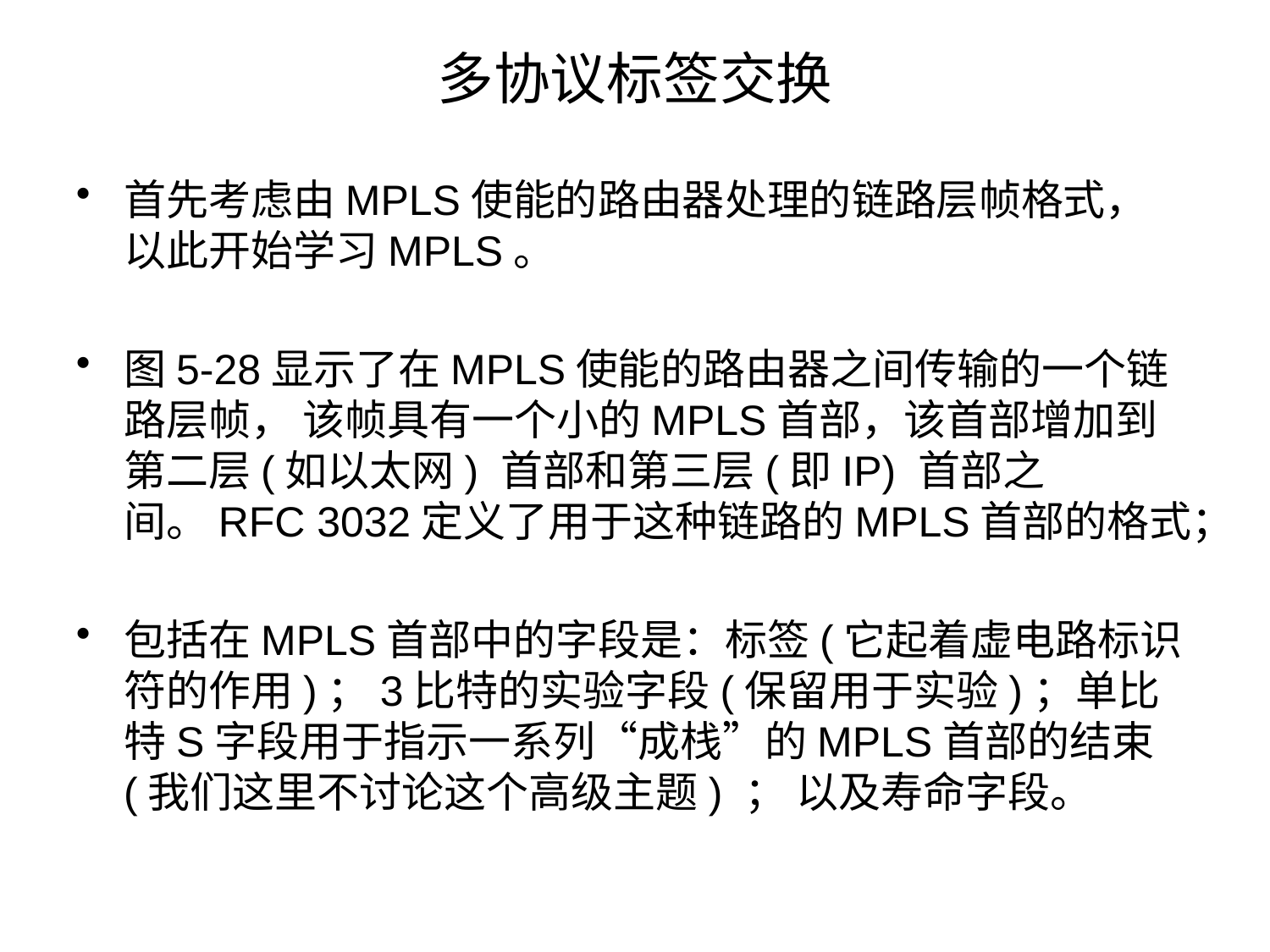

# 多协议标签交换
首先考虑由MPLS使能的路由器处理的链路层帧格式， 以此开始学习MPLS。

图5-28显示了在MPLS使能的路由器之间传输的一个链路层帧， 该帧具有一个小的MPLS首部，该首部增加到第二层(如以太网) 首部和第三层(即IP) 首部之间。RFC 3032定义了用于这种链路的MPLS首部的格式；

包括在MPLS首部中的字段是：标签(它起着虚电路标识符的作用)；3比特的实验字段(保留用于实验)；单比特S字段用于指示一系列“成栈”的MPLS首部的结束(我们这里不讨论这个高级主题) ； 以及寿命字段。